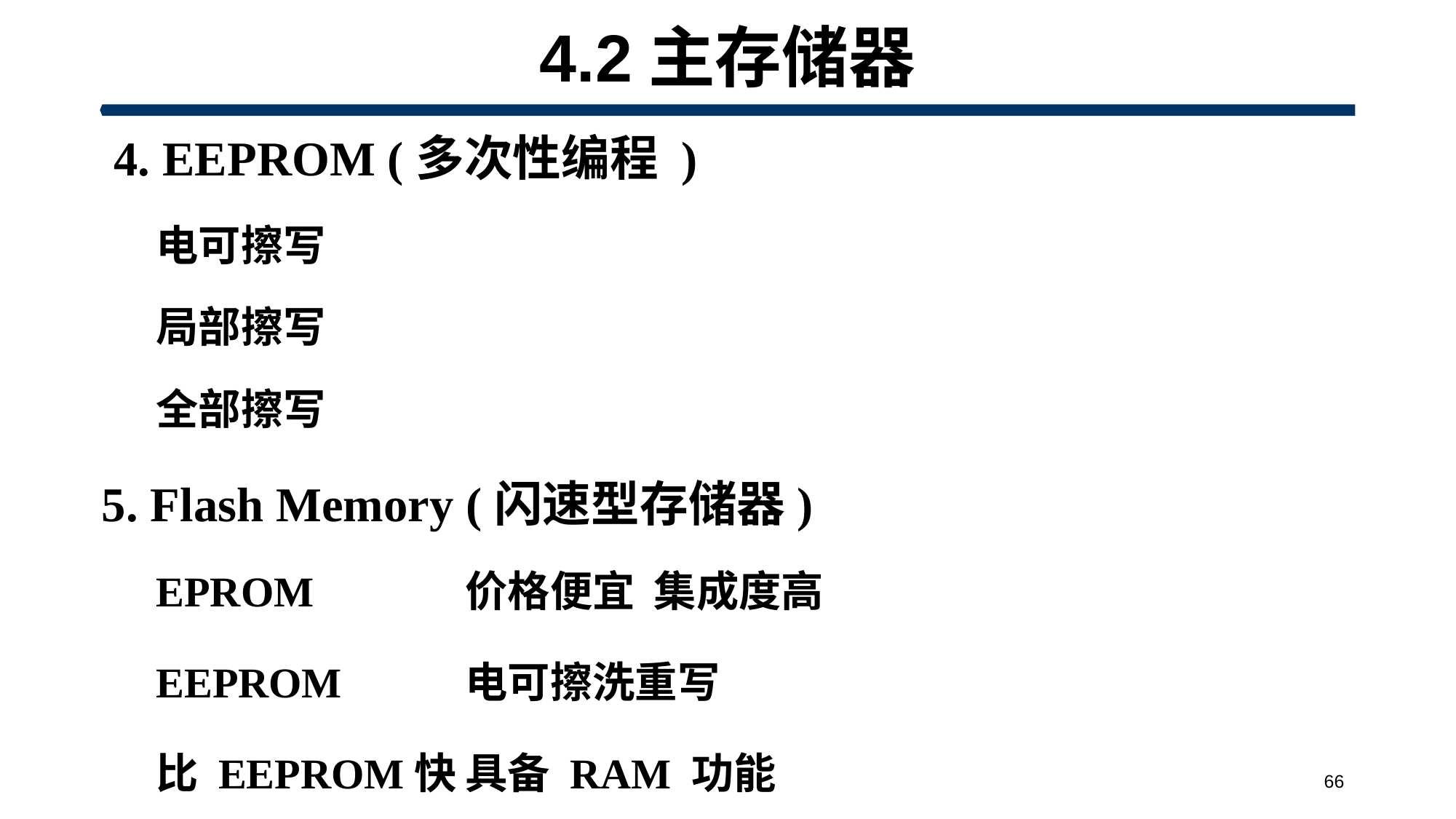

# 4.2主存储器
 4. EEPROM (多次性编程 )
电可擦写
局部擦写
全部擦写
5. Flash Memory (闪速型存储器)

EPROM
价格便宜  集成度高
EEPROM
电可擦洗重写
比 EEPROM快
具备 RAM 功能
66